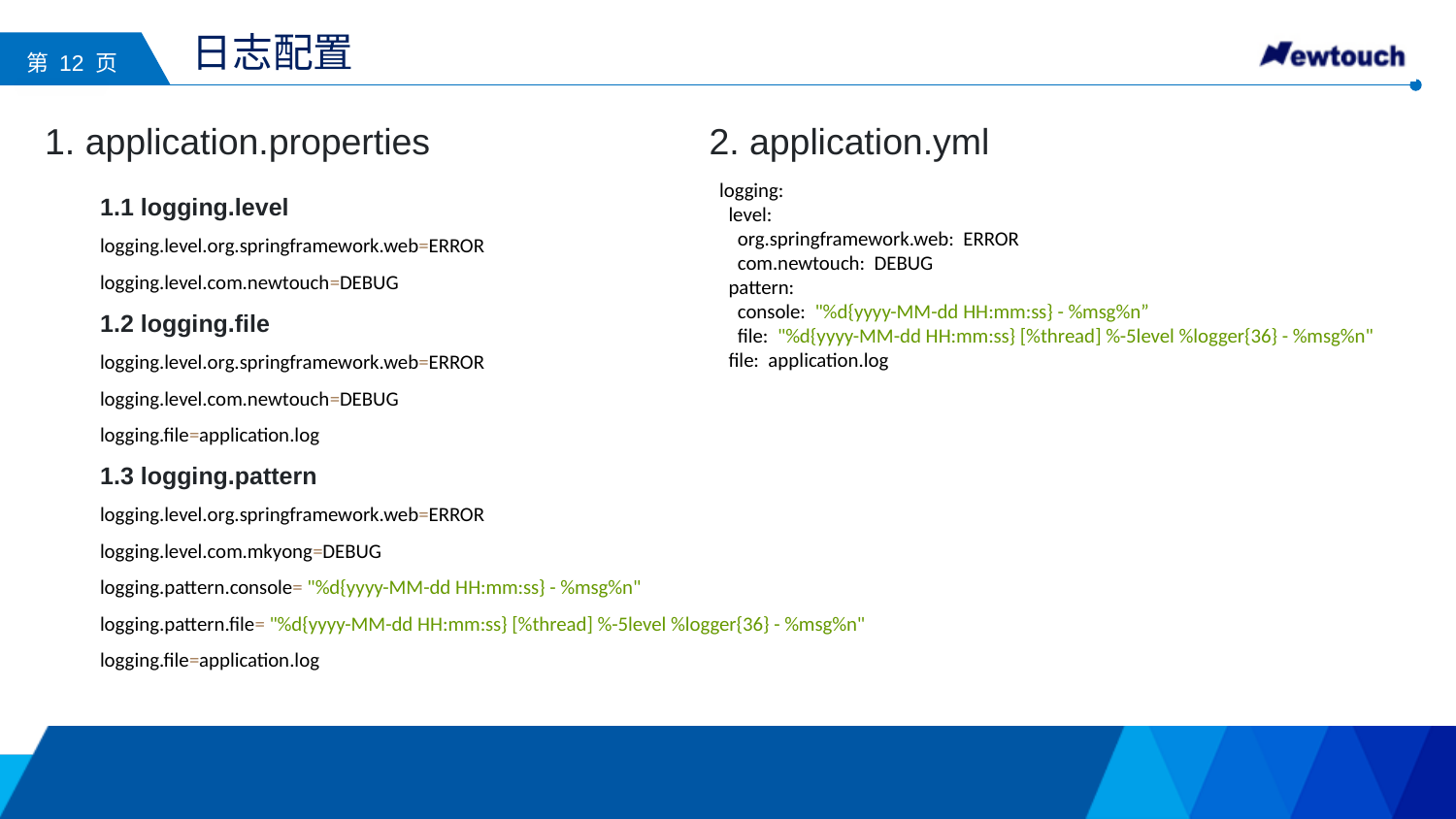

# 日志配置
1. application.properties
2. application.yml
1.1 logging.level
logging.level.org.springframework.web=ERROR
logging.level.com.newtouch=DEBUG
1.2 logging.file
logging.level.org.springframework.web=ERROR
logging.level.com.newtouch=DEBUG
logging.file=application.log
1.3 logging.pattern
logging.level.org.springframework.web=ERROR
logging.level.com.mkyong=DEBUG
logging.pattern.console= "%d{yyyy-MM-dd HH:mm:ss} - %msg%n"
logging.pattern.file= "%d{yyyy-MM-dd HH:mm:ss} [%thread] %-5level %logger{36} - %msg%n"
logging.file=application.log
logging:
  level:
    org.springframework.web:  ERROR
    com.newtouch:  DEBUG
  pattern:
    console:  "%d{yyyy-MM-dd HH:mm:ss} - %msg%n”
    file:  "%d{yyyy-MM-dd HH:mm:ss} [%thread] %-5level %logger{36} - %msg%n"
  file:  application.log